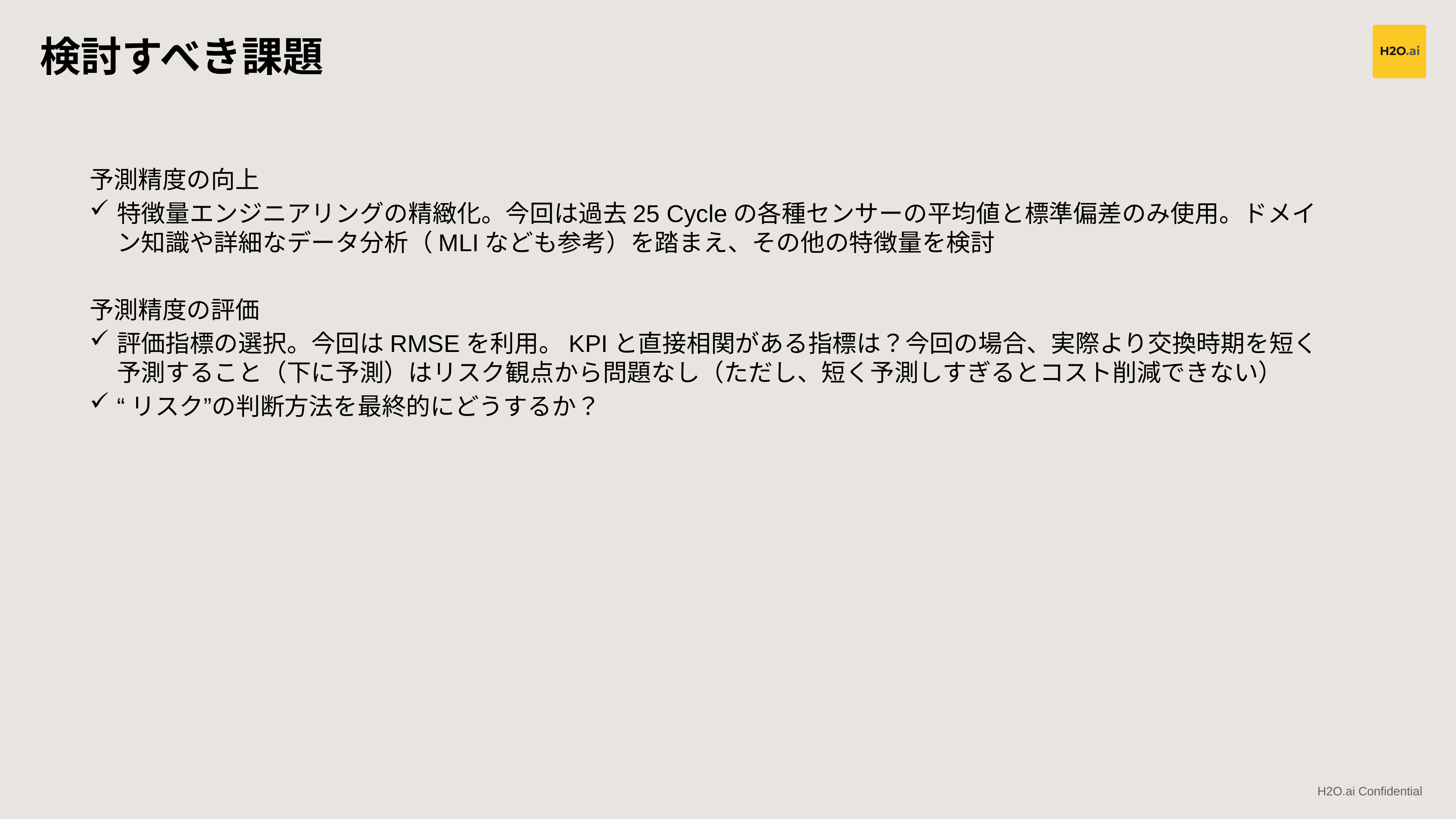

検討すべき課題
予測精度の向上
特徴量エンジニアリングの精緻化。今回は過去25 Cycleの各種センサーの平均値と標準偏差のみ使用。ドメイン知識や詳細なデータ分析（MLIなども参考）を踏まえ、その他の特徴量を検討

予測精度の評価
評価指標の選択。今回はRMSEを利用。KPIと直接相関がある指標は？今回の場合、実際より交換時期を短く予測すること（下に予測）はリスク観点から問題なし（ただし、短く予測しすぎるとコスト削減できない）
“リスク”の判断方法を最終的にどうするか？